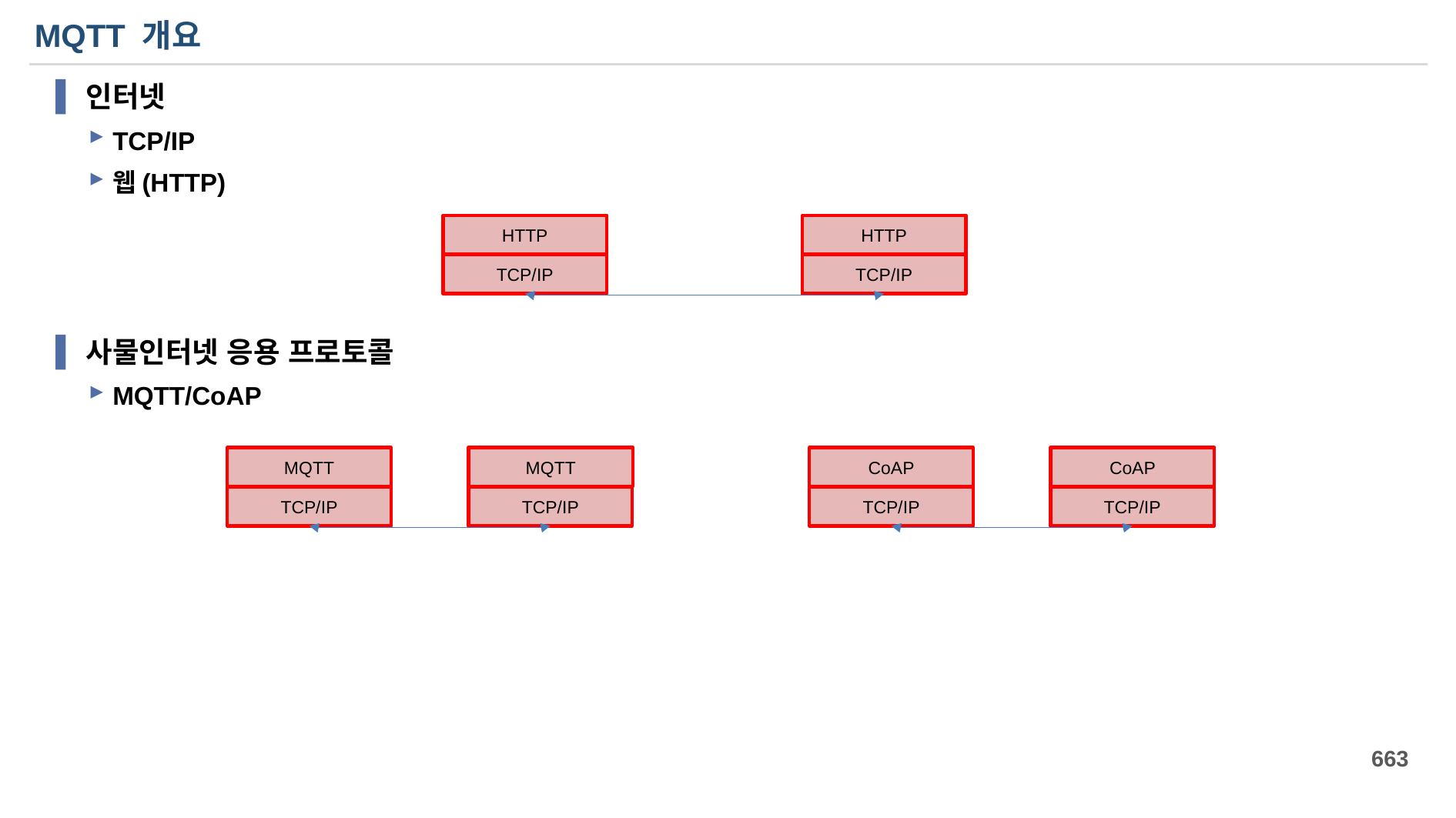

# MQTT 개요
인터넷
TCP/IP
웹(HTTP)

사물인터넷 응용 프로토콜
MQTT/CoAP

HTTP
HTTP
TCP/IP
TCP/IP
MQTT
MQTT
CoAP
CoAP
TCP/IP
TCP/IP
TCP/IP
TCP/IP
663